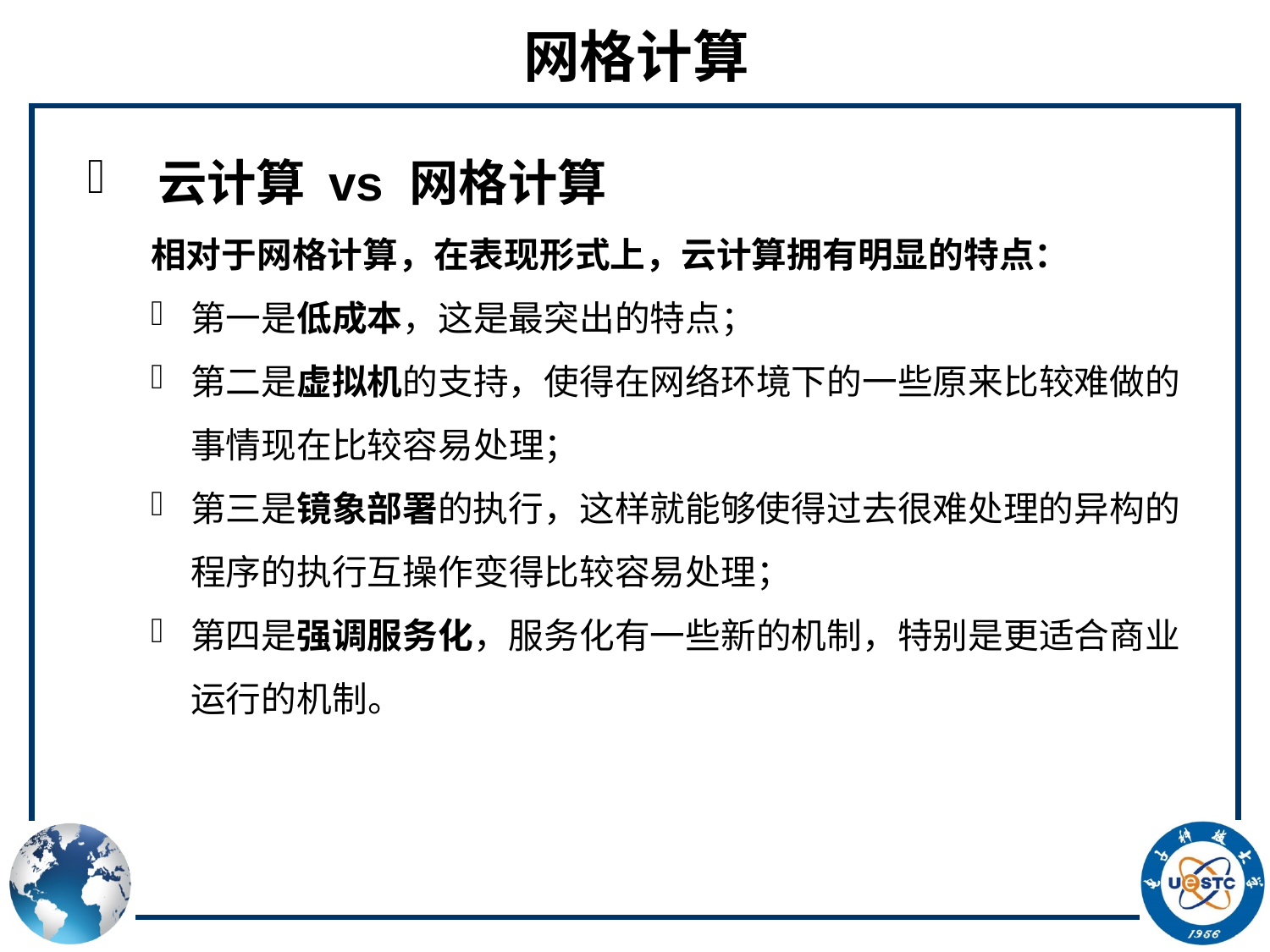

# 网格计算
 云计算 vs 网格计算
相对于网格计算，在表现形式上，云计算拥有明显的特点：
第一是低成本，这是最突出的特点；
第二是虚拟机的支持，使得在网络环境下的一些原来比较难做的事情现在比较容易处理；
第三是镜象部署的执行，这样就能够使得过去很难处理的异构的程序的执行互操作变得比较容易处理；
第四是强调服务化，服务化有一些新的机制，特别是更适合商业运行的机制。